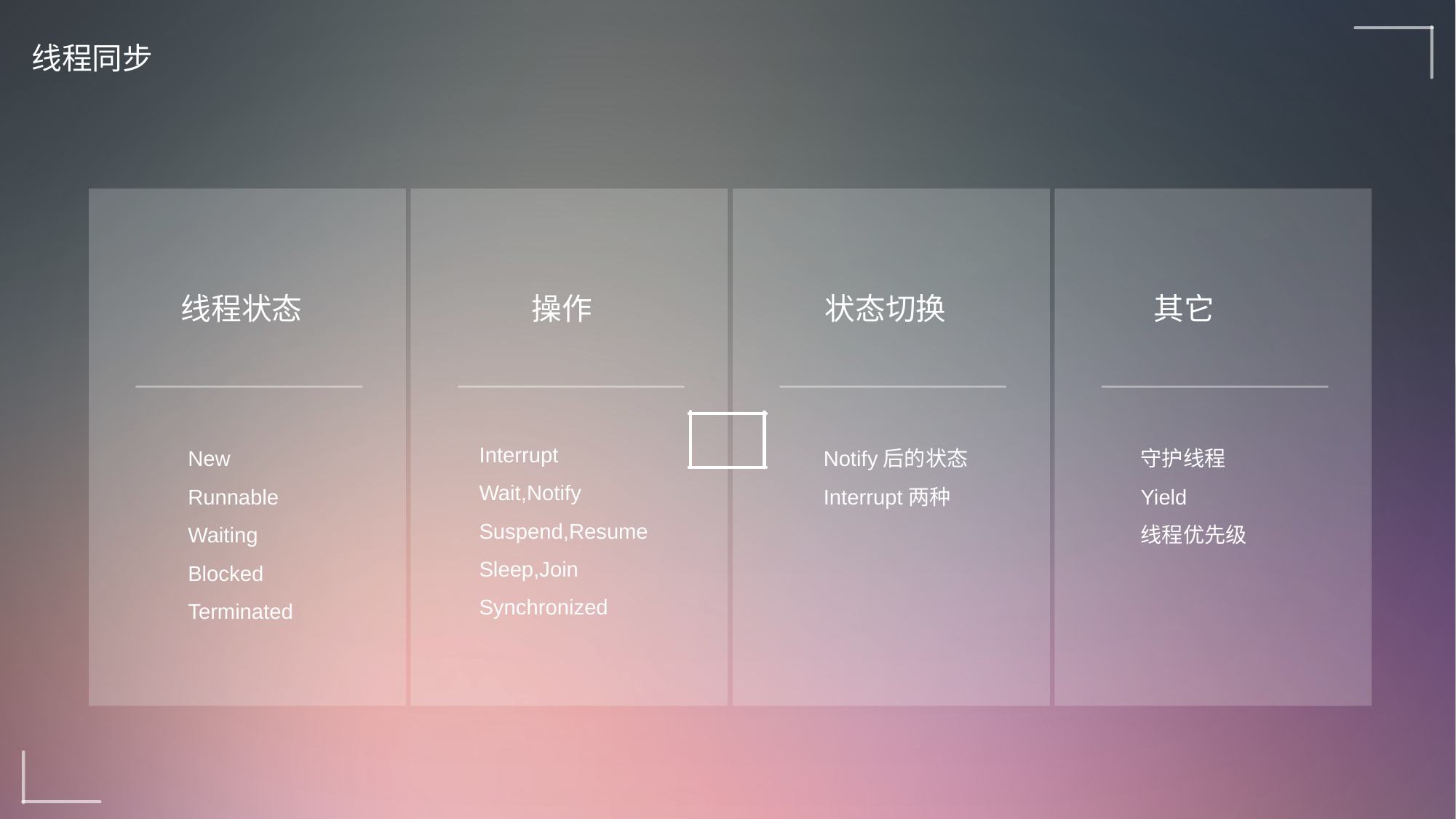

线程同步

线程状态
操作
状态切换
其它
Interrupt
Wait,Notify
Suspend,Resume
Sleep,Join
Synchronized

New
Runnable
Waiting
Blocked
Terminated

Notify后的状态
Interrupt两种

守护线程
Yield
线程优先级